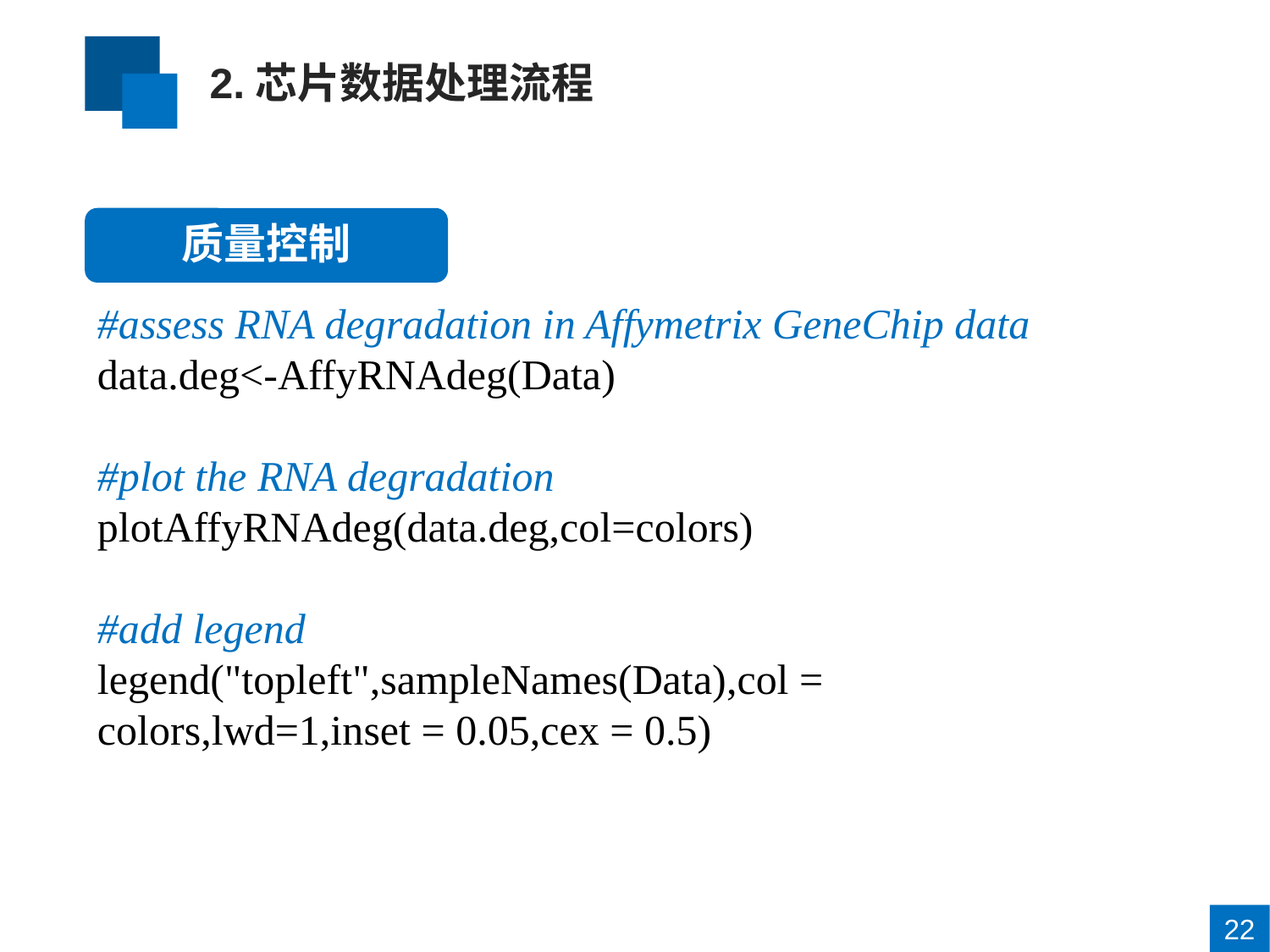

2.芯片数据处理流程
质量控制
#assess RNA degradation in Affymetrix GeneChip data
data.deg<-AffyRNAdeg(Data)

#plot the RNA degradation
plotAffyRNAdeg(data.deg,col=colors)

#add legend
legend("topleft",sampleNames(Data),col = colors,lwd=1,inset = 0.05,cex = 0.5)
22